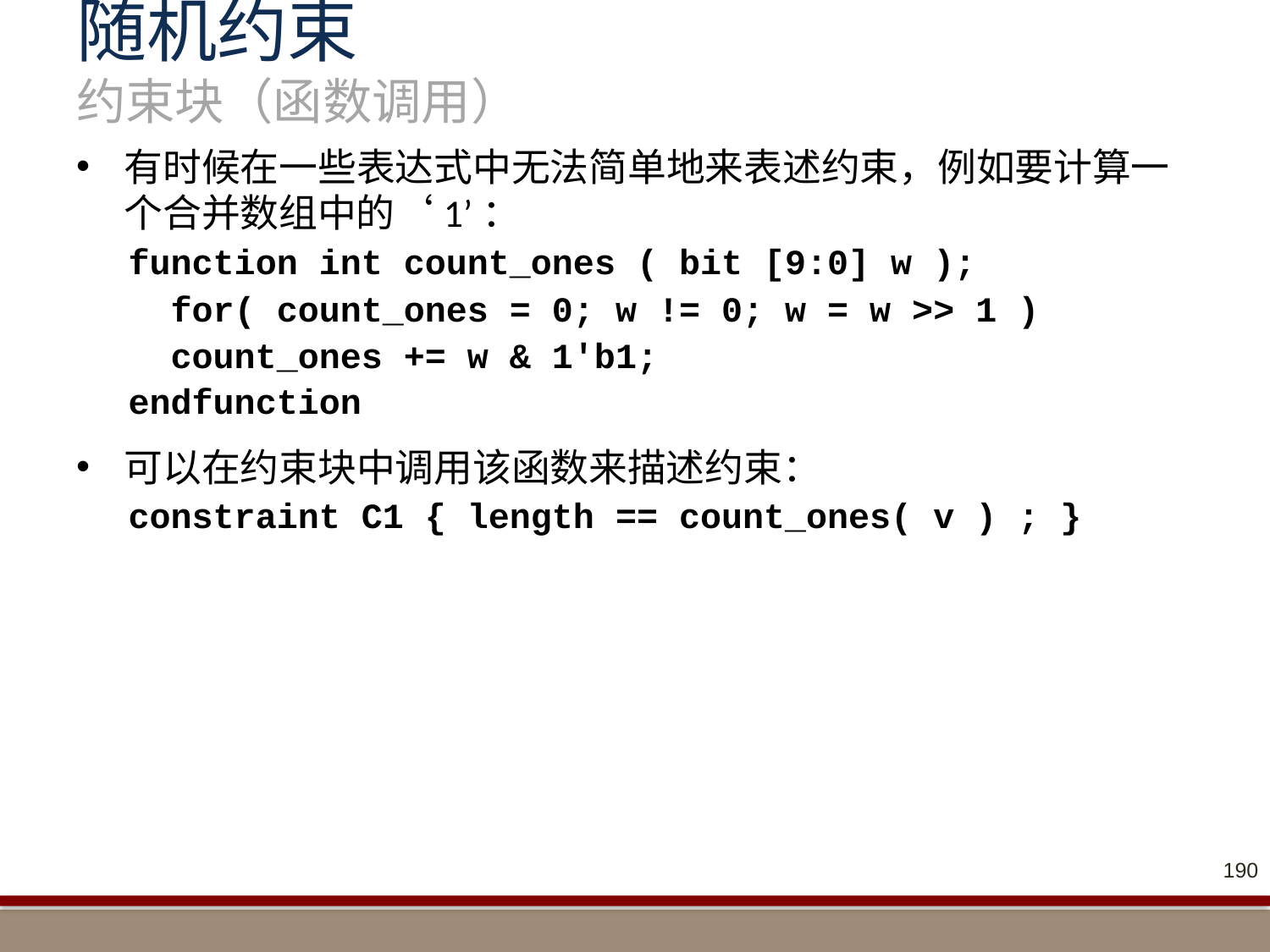

# 随机约束 约束块（函数调用）
有时候在一些表达式中无法简单地来表述约束，例如要计算一个合并数组中的‘1’：
function int count_ones ( bit [9:0] w );
  for( count_ones = 0; w != 0; w = w >> 1 )
  count_ones += w & 1'b1;
endfunction
可以在约束块中调用该函数来描述约束：
constraint C1 { length == count_ones( v ) ; }
190